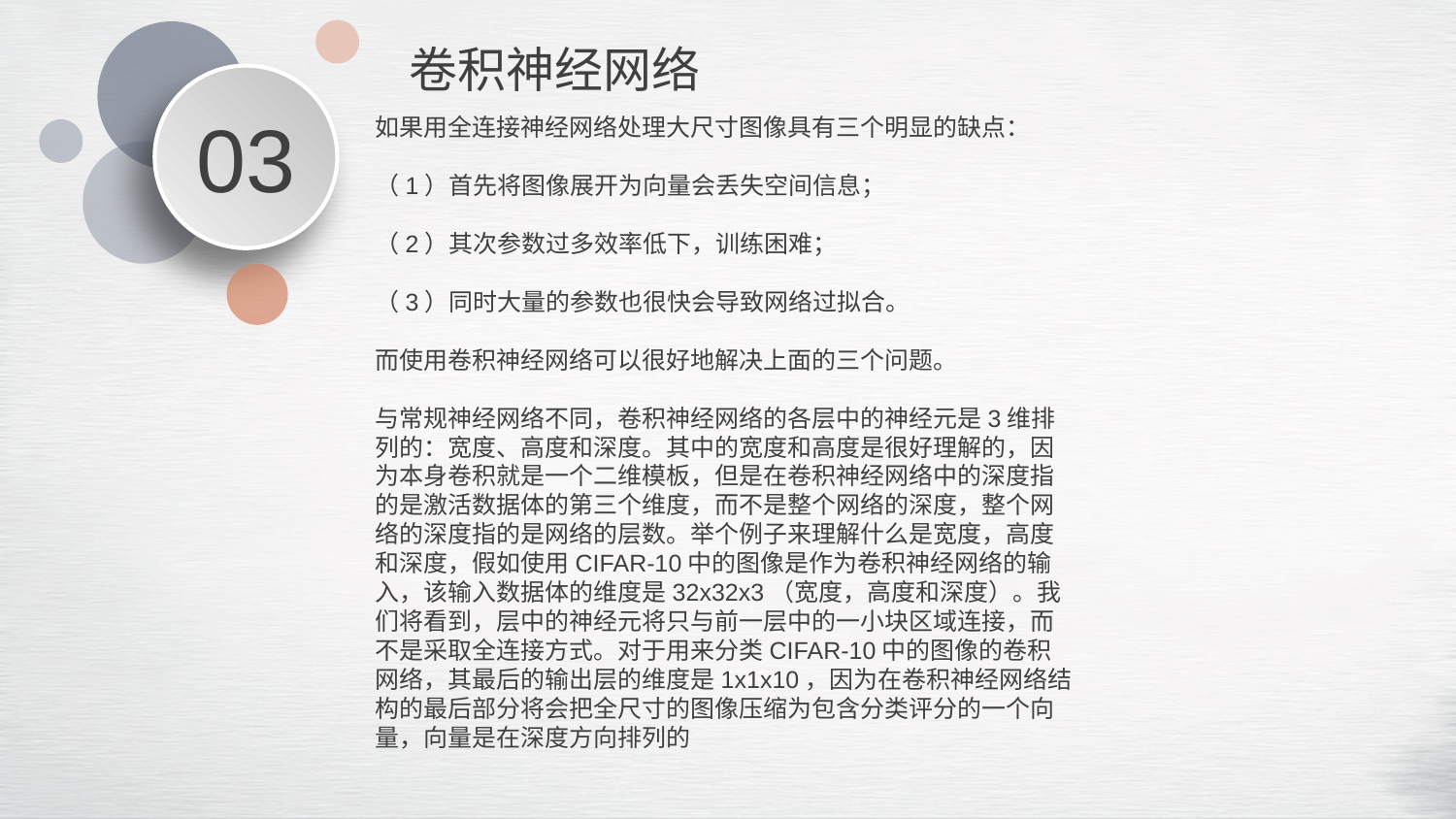

卷积神经网络
03
如果用全连接神经网络处理大尺寸图像具有三个明显的缺点：

（1）首先将图像展开为向量会丢失空间信息；

（2）其次参数过多效率低下，训练困难；

（3）同时大量的参数也很快会导致网络过拟合。

而使用卷积神经网络可以很好地解决上面的三个问题。

与常规神经网络不同，卷积神经网络的各层中的神经元是3维排列的：宽度、高度和深度。其中的宽度和高度是很好理解的，因为本身卷积就是一个二维模板，但是在卷积神经网络中的深度指的是激活数据体的第三个维度，而不是整个网络的深度，整个网络的深度指的是网络的层数。举个例子来理解什么是宽度，高度和深度，假如使用CIFAR-10中的图像是作为卷积神经网络的输入，该输入数据体的维度是32x32x3（宽度，高度和深度）。我们将看到，层中的神经元将只与前一层中的一小块区域连接，而不是采取全连接方式。对于用来分类CIFAR-10中的图像的卷积网络，其最后的输出层的维度是1x1x10，因为在卷积神经网络结构的最后部分将会把全尺寸的图像压缩为包含分类评分的一个向量，向量是在深度方向排列的